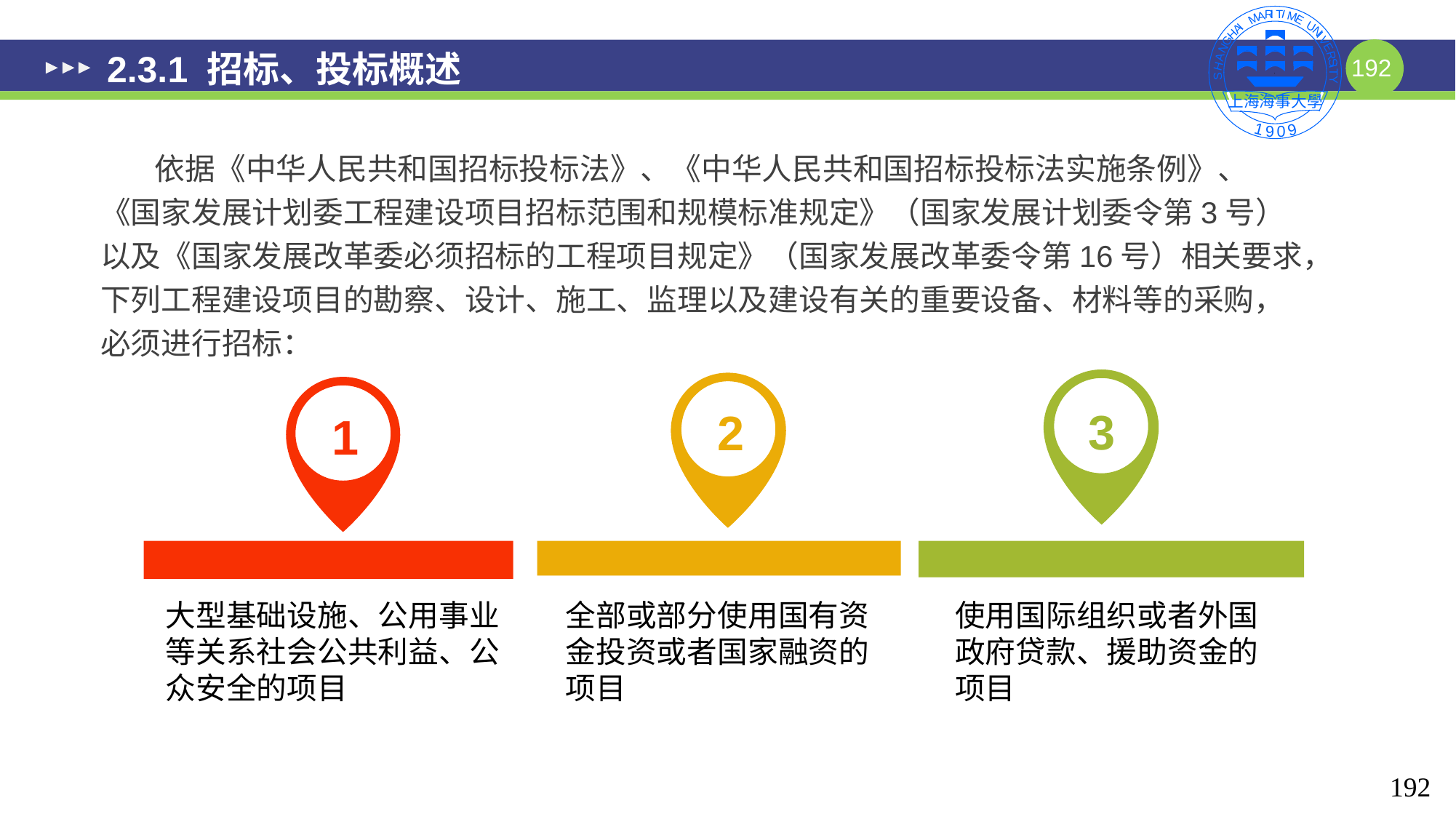

# 2.3.1 招标、投标概述
       依据《中华人民共和国招标投标法》、《中华人民共和国招标投标法实施条例》、《国家发展计划委工程建设项目招标范围和规模标准规定》（国家发展计划委令第3号）以及《国家发展改革委必须招标的工程项目规定》（国家发展改革委令第16号）相关要求，下列工程建设项目的勘察、设计、施工、监理以及建设有关的重要设备、材料等的采购，必须进行招标：

3
2
1

大型基础设施、公用事业等关系社会公共利益、公众安全的项目
全部或部分使用国有资金投资或者国家融资的项目
使用国际组织或者外国政府贷款、援助资金的项目
192
192